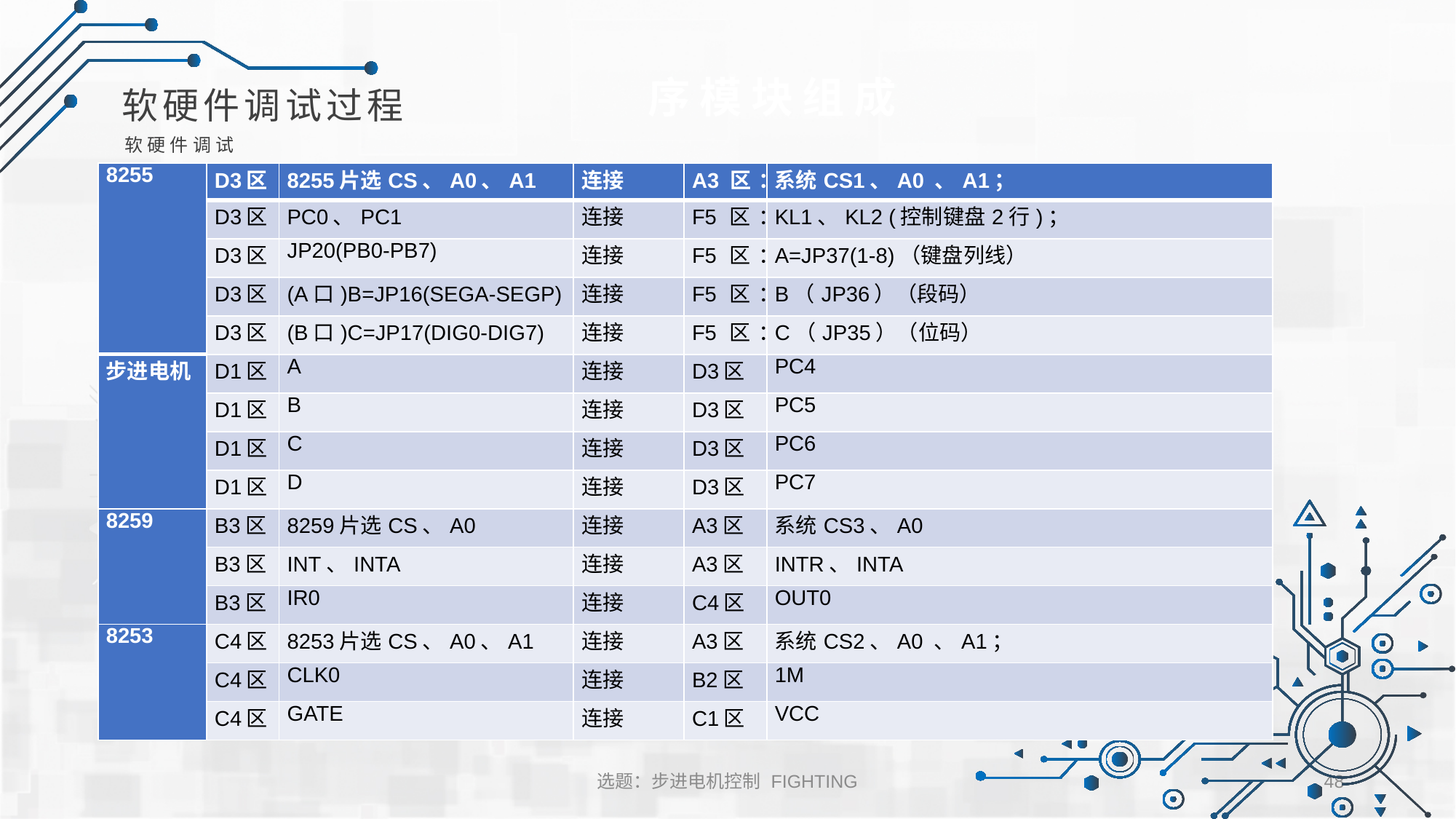

序模块组成
软硬件调试过程
软硬件调试
| 8255 | D3区 | 8255片选CS、A0、A1 | 连接 | A3区： | 系统CS1、A0 、A1； |
| --- | --- | --- | --- | --- | --- |
|  | D3区 | PC0、PC1 | 连接 | F5区： | KL1、KL2 (控制键盘2行)； |
|  | D3区 | JP20(PB0-PB7) | 连接 | F5区： | A=JP37(1-8)（键盘列线） |
|  | D3区 | (A口)B=JP16(SEGA-SEGP) | 连接 | F5区： | B（JP36）（段码） |
|  | D3区 | (B口)C=JP17(DIG0-DIG7) | 连接 | F5区： | C（JP35）（位码） |
| 步进电机 | D1区 | A | 连接 | D3区 | PC4 |
|  | D1区 | B | 连接 | D3区 | PC5 |
|  | D1区 | C | 连接 | D3区 | PC6 |
|  | D1区 | D | 连接 | D3区 | PC7 |
| 8259 | B3区 | 8259片选CS、A0 | 连接 | A3区 | 系统CS3、A0 |
|  | B3区 | INT、INTA | 连接 | A3区 | INTR、INTA |
|  | B3区 | IR0 | 连接 | C4区 | OUT0 |
| 8253 | C4区 | 8253片选CS、A0、A1 | 连接 | A3区 | 系统CS2、A0 、A1； |
|  | C4区 | CLK0 | 连接 | B2区 | 1M |
|  | C4区 | GATE | 连接 | C1区 | VCC |

选题：步进电机控制 FIGHTING
48